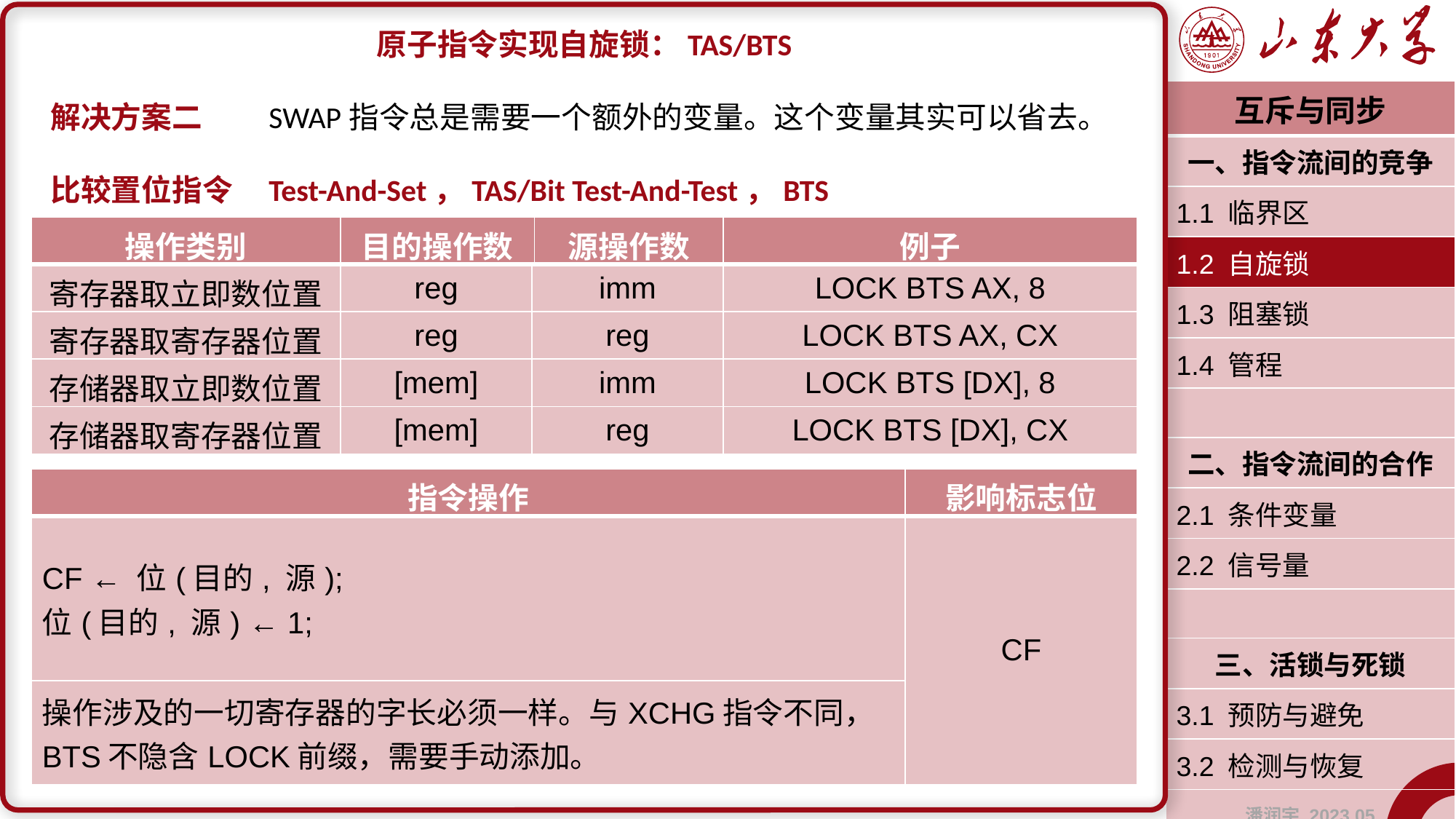

原子指令实现自旋锁：TAS/BTS

解决方案二	SWAP指令总是需要一个额外的变量。这个变量其实可以省去。

比较置位指令	Test-And-Set，TAS/Bit Test-And-Test，BTS

| 互斥与同步 |
| --- |
| 一、指令流间的竞争 |
| 1.1 临界区 |
| 1.2 自旋锁 |
| 1.3 阻塞锁 |
| 1.4 管程 |
|  |
| 二、指令流间的合作 |
| 2.1 条件变量 |
| 2.2 信号量 |
|  |
| 三、活锁与死锁 |
| 3.1 预防与避免 |
| 3.2 检测与恢复 |
| 潘润宇 2023.05 |
| 操作类别 | 目的操作数 |  | 源操作数 | 例子 |
| --- | --- | --- | --- | --- |
| 寄存器取立即数位置 | reg | imm |  | LOCK BTS AX, 8 |
| 寄存器取寄存器位置 | reg | reg |  | LOCK BTS AX, CX |
| 存储器取立即数位置 | [mem] | imm |  | LOCK BTS [DX], 8 |
| 存储器取寄存器位置 | [mem] | reg |  | LOCK BTS [DX], CX |
| 指令操作 | 影响标志位 |
| --- | --- |
| CF ← 位(目的, 源); 位(目的, 源) ← 1; | CF |
| 操作涉及的一切寄存器的字长必须一样。与XCHG指令不同，BTS不隐含LOCK前缀，需要手动添加。 |  |